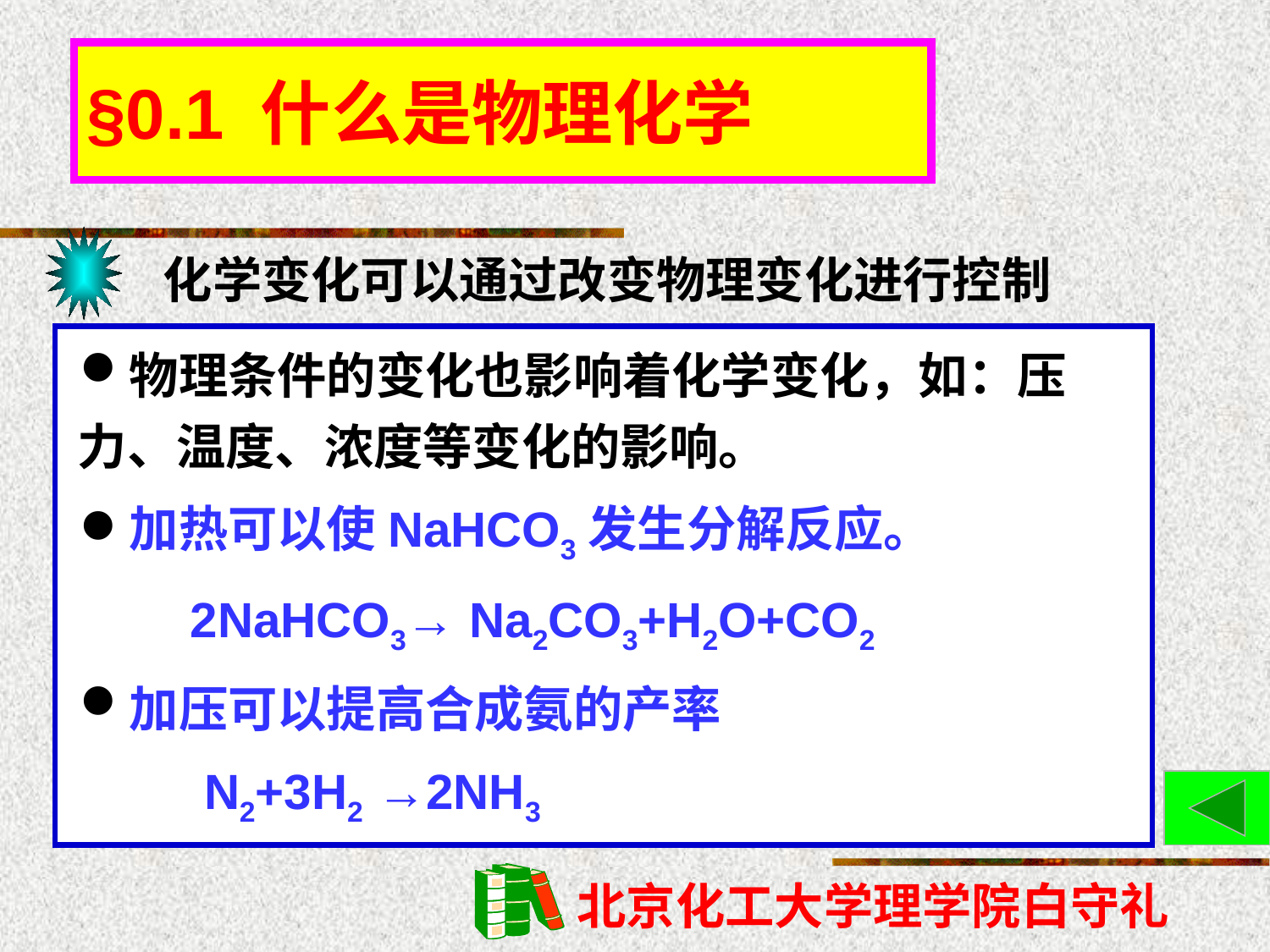

# §0.1 什么是物理化学

化学变化可以通过改变物理变化进行控制
物理条件的变化也影响着化学变化，如：压力、温度、浓度等变化的影响。
加热可以使NaHCO3发生分解反应。
        2NaHCO3→ Na2CO3+H2O+CO2
加压可以提高合成氨的产率
         N2+3H2 →2NH3